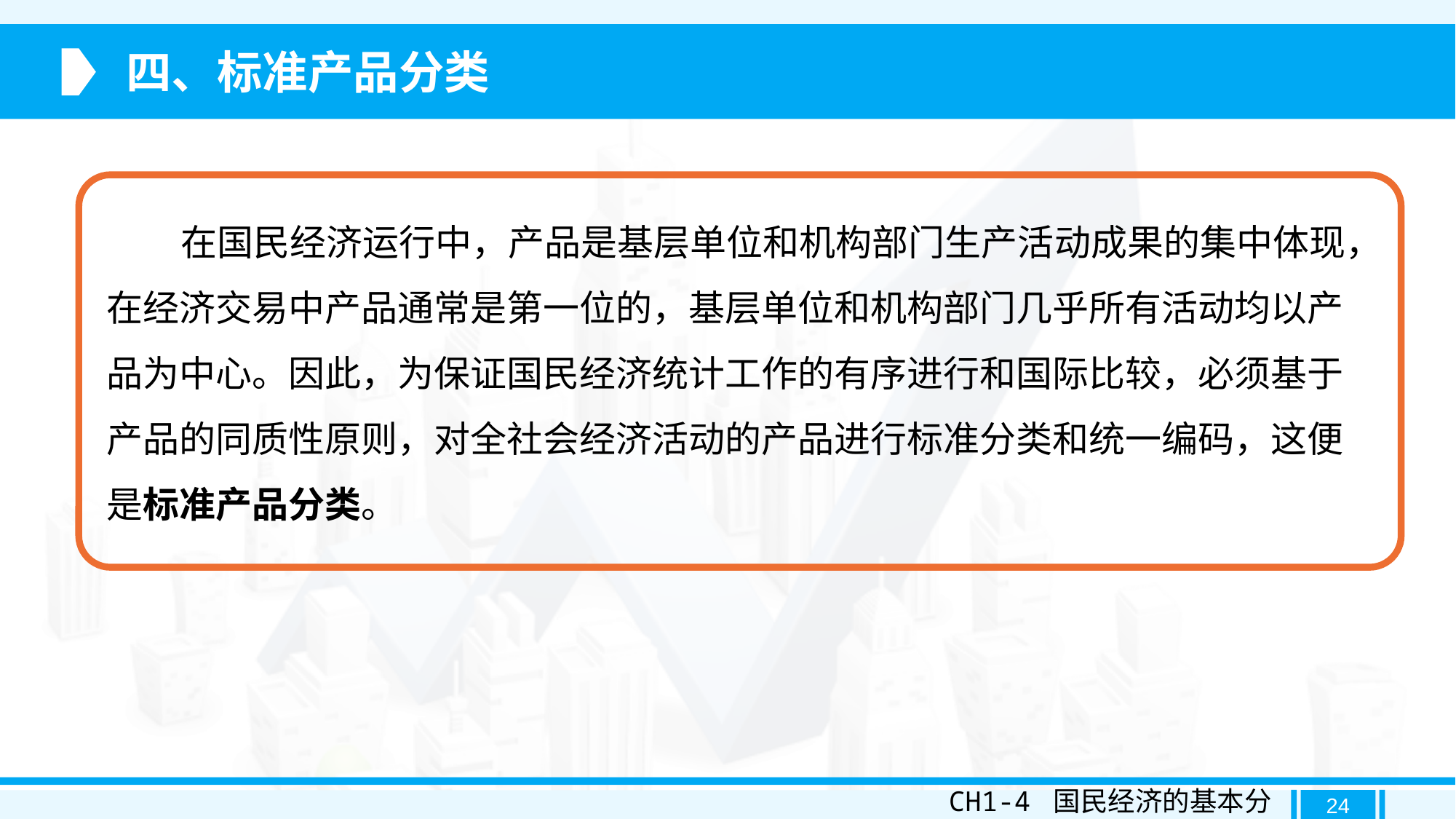

四、标准产品分类

        在国民经济运行中，产品是基层单位和机构部门生产活动成果的集中体现，在经济交易中产品通常是第一位的，基层单位和机构部门几乎所有活动均以产品为中心。因此，为保证国民经济统计工作的有序进行和国际比较，必须基于产品的同质性原则，对全社会经济活动的产品进行标准分类和统一编码，这便是标准产品分类。
CH1-4 国民经济的基本分类
24